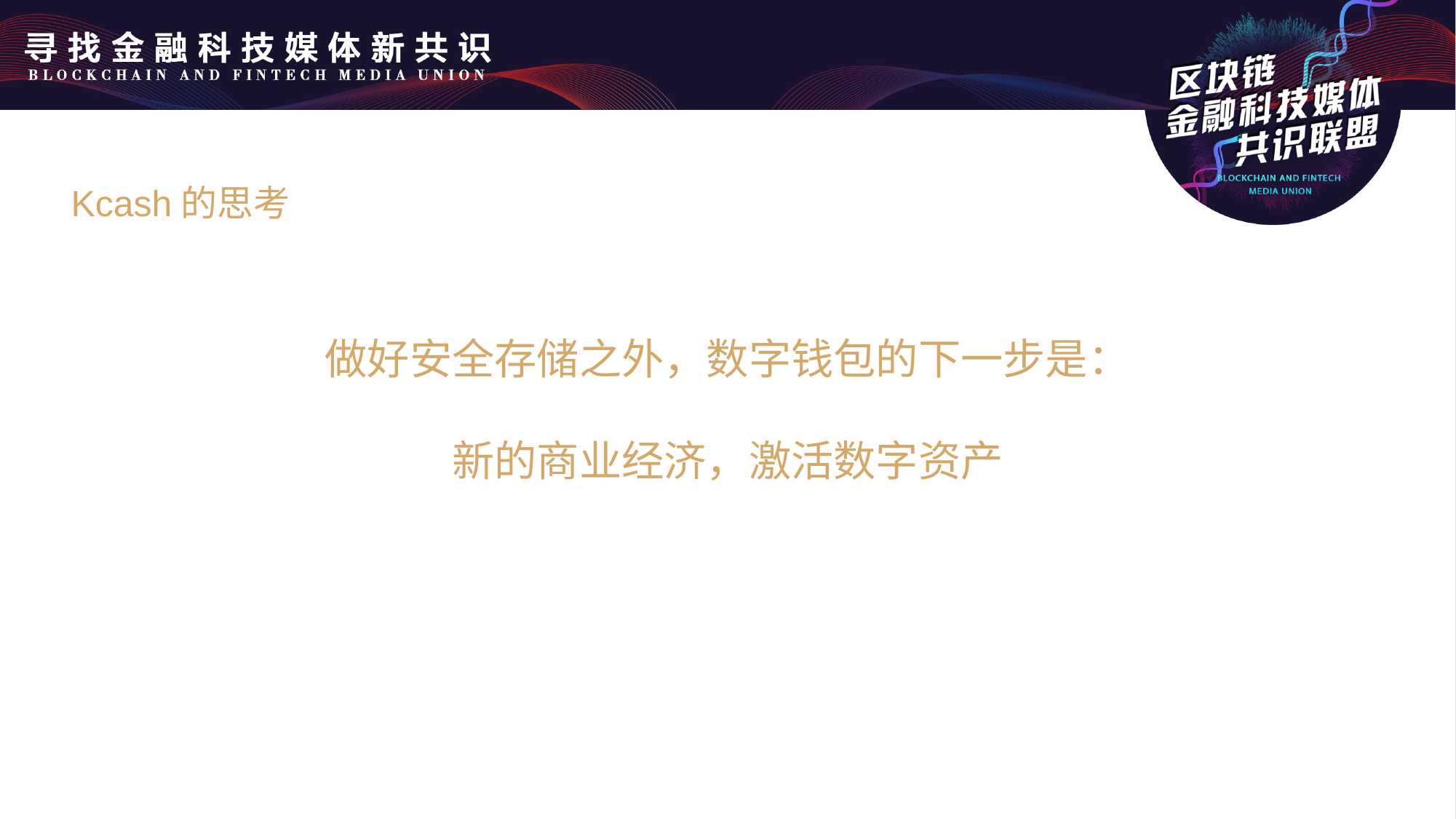

Kcash的思考

做好安全存储之外，数字钱包的下一步是：

新的商业经济，激活数字资产